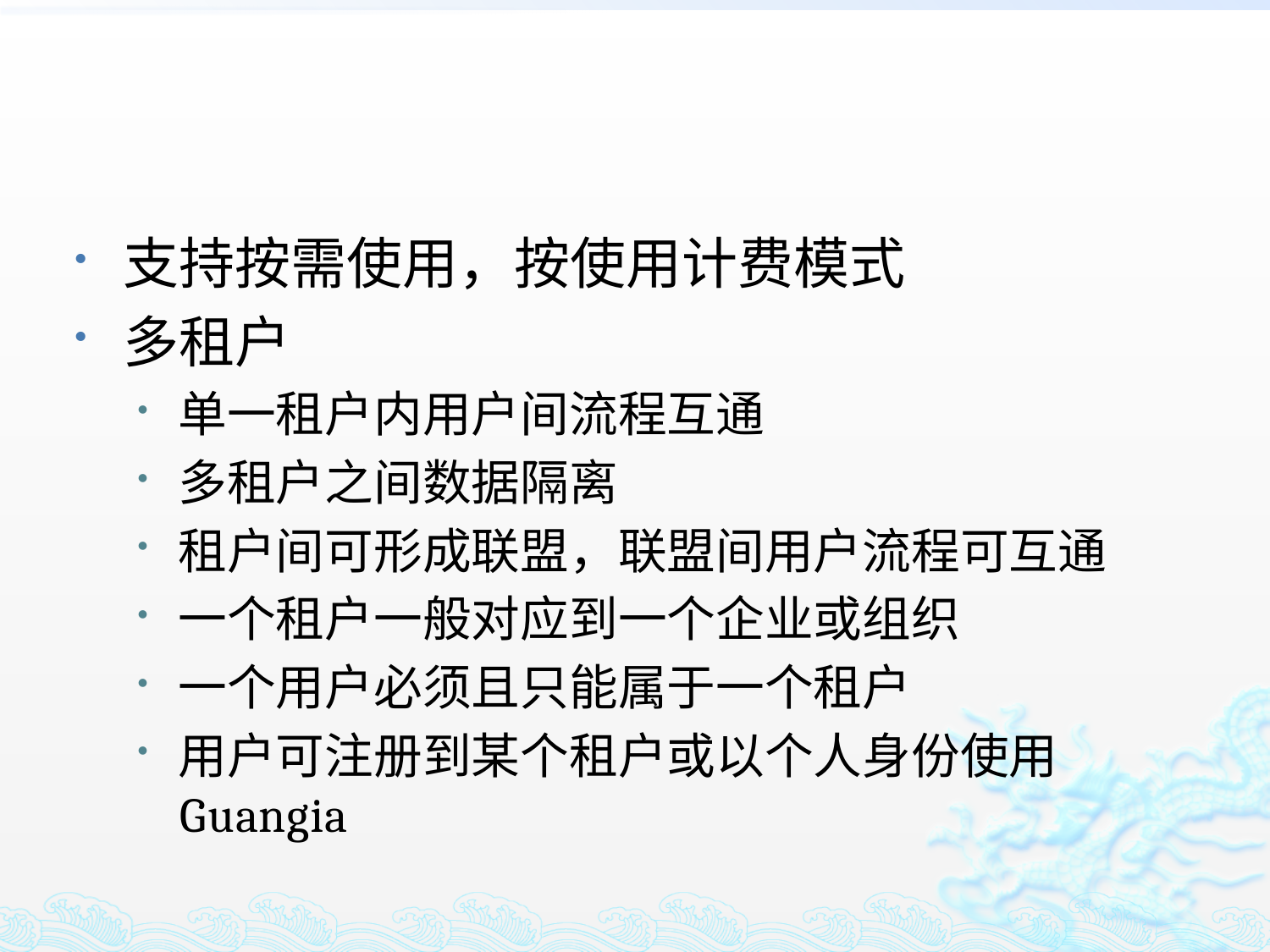

#
支持按需使用，按使用计费模式
多租户
单一租户内用户间流程互通
多租户之间数据隔离
租户间可形成联盟，联盟间用户流程可互通
一个租户一般对应到一个企业或组织
一个用户必须且只能属于一个租户
用户可注册到某个租户或以个人身份使用Guangia